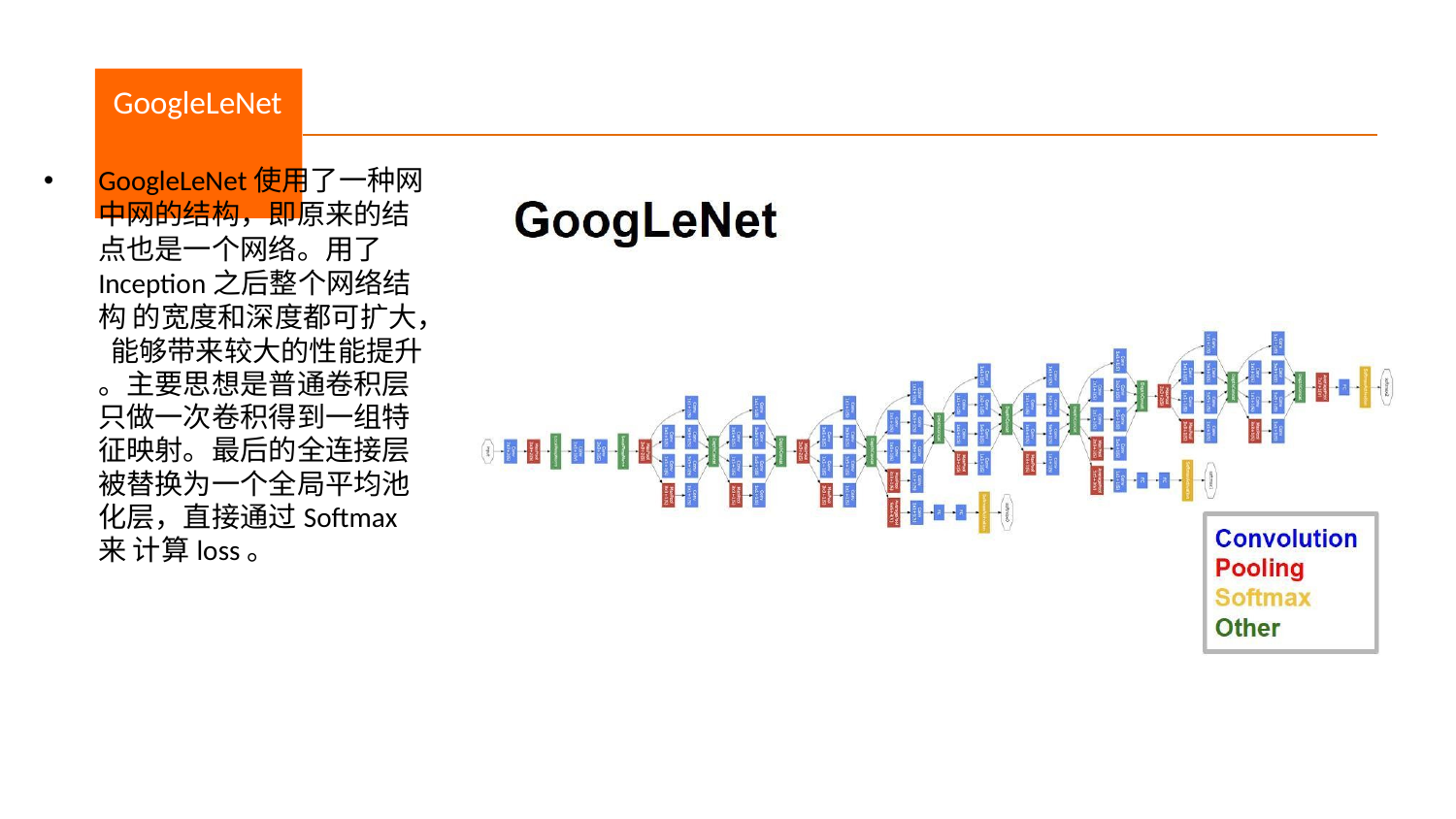

# GoogleLeNet

GoogleLeNet使用了一种网 中网的结构，即原来的结 点也是一个网络。用了 Inception之后整个网络结构 的宽度和深度都可扩大，  能够带来较大的性能提升
。主要思想是普通卷积层 只做一次卷积得到一组特 征映射。最后的全连接层 被替换为一个全局平均池 化层，直接通过Softmax来 计算loss。